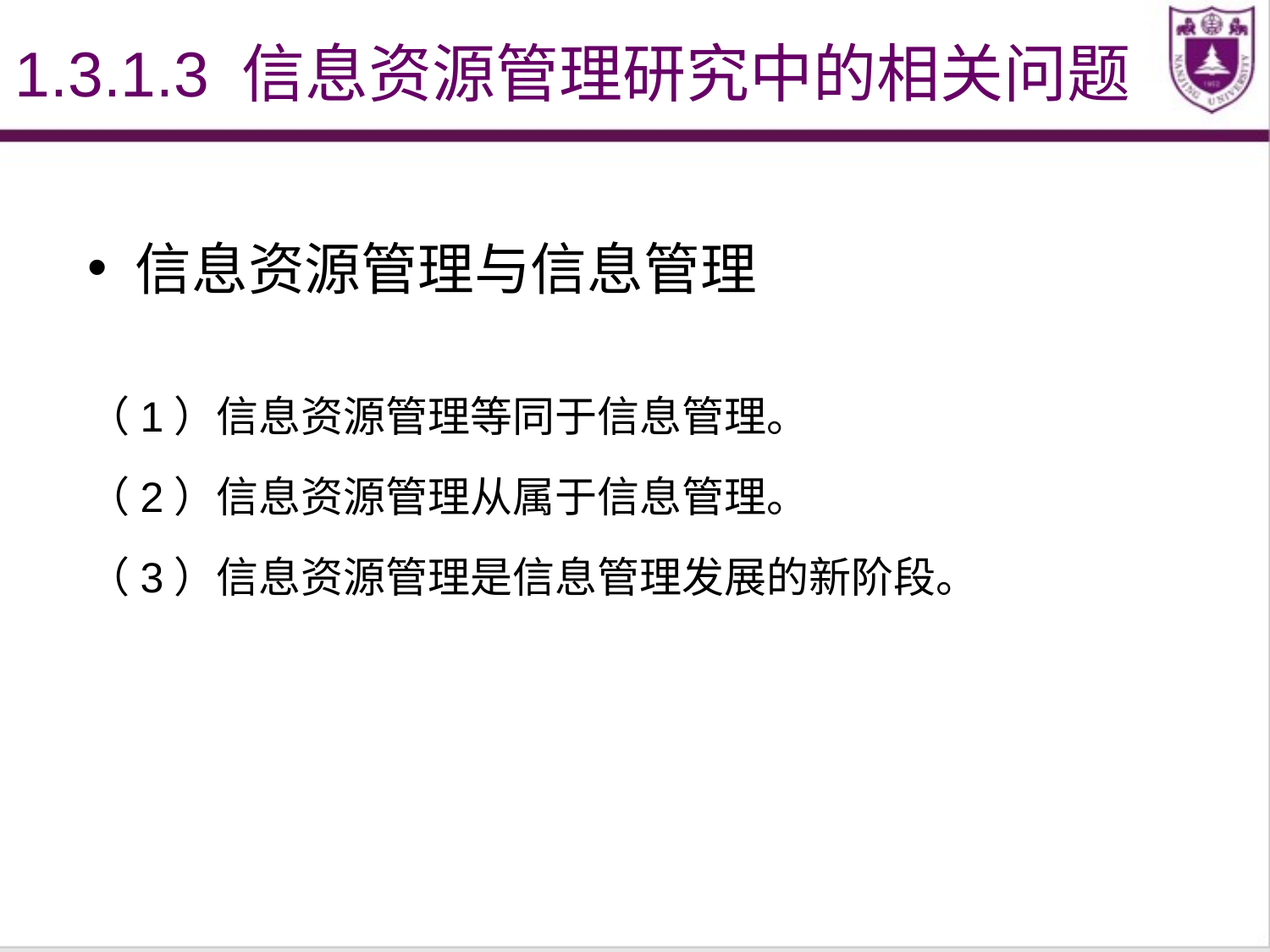

1.3.1.3 信息资源管理研究中的相关问题

信息资源管理与信息管理

（1）信息资源管理等同于信息管理。
（2）信息资源管理从属于信息管理。
（3）信息资源管理是信息管理发展的新阶段。